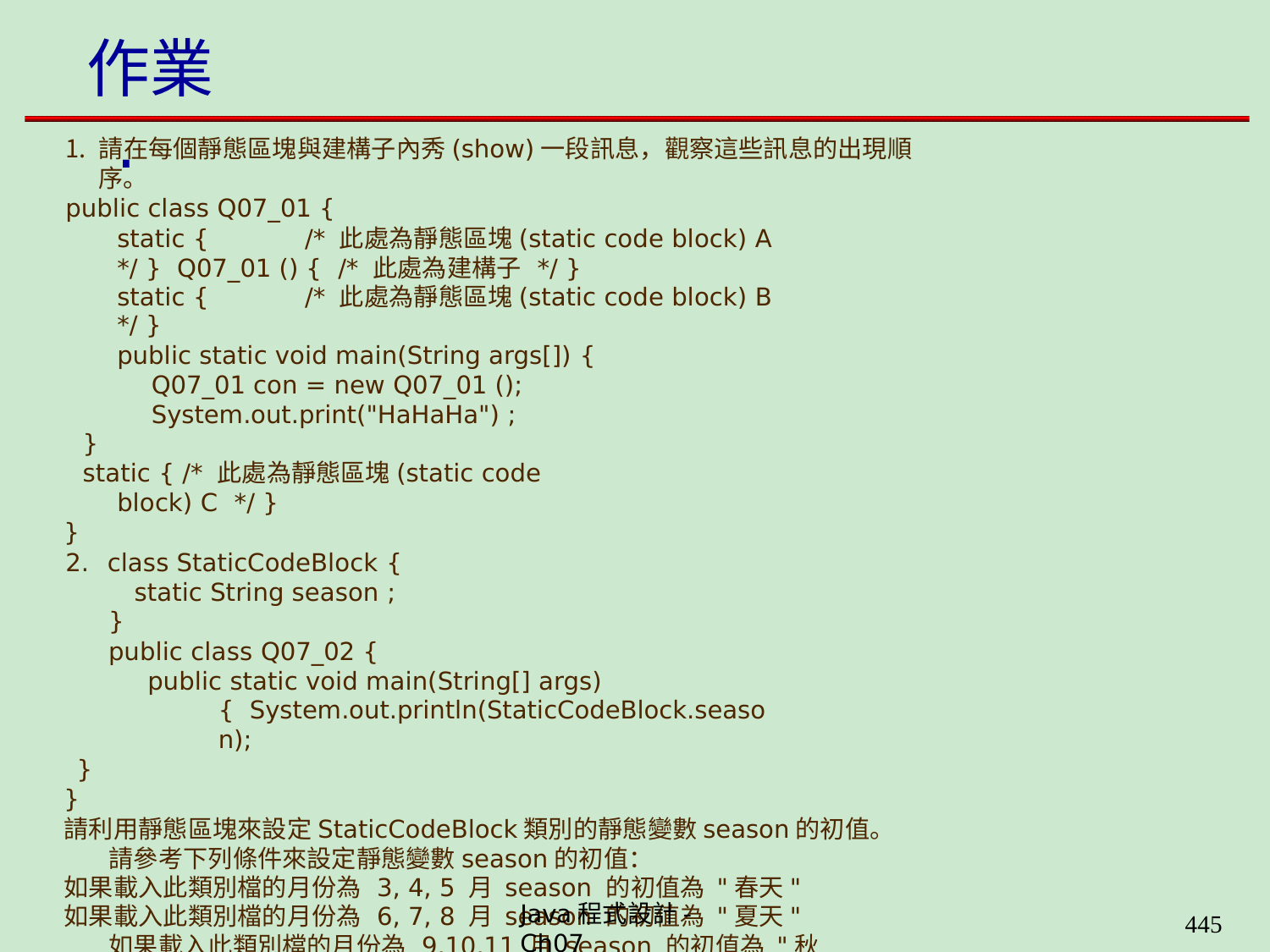

# 作業 .
請在每個靜態區塊與建構子內秀(show)一段訊息，觀察這些訊息的出現順序。
public class Q07_01 {
static {	/* 此處為靜態區塊(static code block) A */ }  Q07_01 () { /* 此處為建構子 */ }
static {	/* 此處為靜態區塊(static code block) B */ }
public static void main(String args[]) {  Q07_01 con = new Q07_01 ();  System.out.print("HaHaHa") ;
}
static { /* 此處為靜態區塊(static code block) C */ }
}
class StaticCodeBlock {
static String season ;
}
public class Q07_02 {
public static void main(String[] args) {  System.out.println(StaticCodeBlock.season);
}
}
請利用靜態區塊來設定StaticCodeBlock類別的靜態變數season的初值。 請參考下列條件來設定靜態變數season的初值：
如果載入此類別檔的月份為 3, 4, 5 月 season 的初值為 "春天"
如果載入此類別檔的月份為 6, 7, 8 月 season 的初值為 "夏天"  如果載入此類別檔的月份為 9,10,11 月 season 的初值為 "秋天"  如果載入此類別檔的月份為 12, 1, 2 月 season 的初值為 "冬天"
Java程式設計-Ch07
445